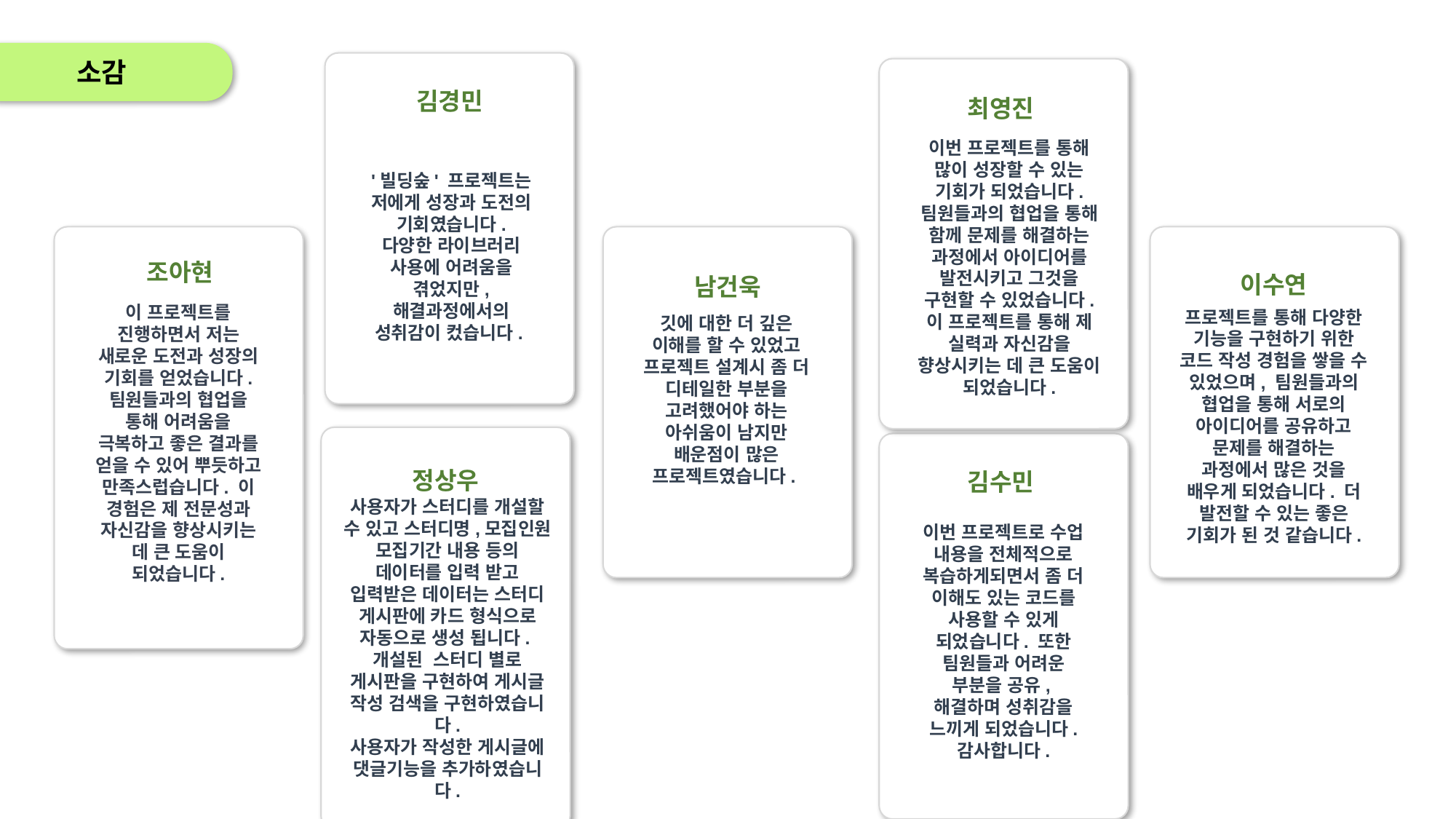

소감

김경민
최영진
이번 프로젝트를 통해 많이 성장할 수 있는 기회가 되었습니다. 팀원들과의 협업을 통해 함께 문제를 해결하는 과정에서 아이디어를 발전시키고 그것을 구현할 수 있었습니다. 이 프로젝트를 통해 제 실력과 자신감을 향상시키는 데 큰 도움이 되었습니다.
'빌딩숲' 프로젝트는 저에게 성장과 도전의 기회였습니다. 다양한 라이브러리 사용에 어려움을 겪었지만, 해결과정에서의 성취감이 컸습니다.

조아현
이수연
남건욱
이 프로젝트를 진행하면서 저는 새로운 도전과 성장의 기회를 얻었습니다. 팀원들과의 협업을 통해 어려움을 극복하고 좋은 결과를 얻을 수 있어 뿌듯하고 만족스럽습니다. 이 경험은 제 전문성과 자신감을 향상시키는 데 큰 도움이 되었습니다.
프로젝트를 통해 다양한 기능을 구현하기 위한 코드 작성 경험을 쌓을 수 있었으며, 팀원들과의 협업을 통해 서로의 아이디어를 공유하고 문제를 해결하는 과정에서 많은 것을 배우게 되었습니다. 더 발전할 수 있는 좋은 기회가 된 것 같습니다.
깃에 대한 더 깊은 이해를 할 수 있었고 프로젝트 설계시 좀 더 디테일한 부분을 고려했어야 하는 아쉬움이 남지만 배운점이 많은 프로젝트였습니다.

정상우
김수민
사용자가 스터디를 개설할 수 있고 스터디명,모집인원 모집기간 내용 등의 데이터를 입력 받고 입력받은 데이터는 스터디 게시판에 카드 형식으로 자동으로 생성 됩니다.
개설된  스터디 별로 게시판을 구현하여 게시글 작성 검색을 구현하였습니다.
사용자가 작성한 게시글에 댓글기능을 추가하였습니다.
이번 프로젝트로 수업 내용을 전체적으로 복습하게되면서 좀 더 이해도 있는 코드를 사용할 수 있게 되었습니다. 또한 팀원들과 어려운 부분을 공유,해결하며 성취감을 느끼게 되었습니다. 감사합니다.